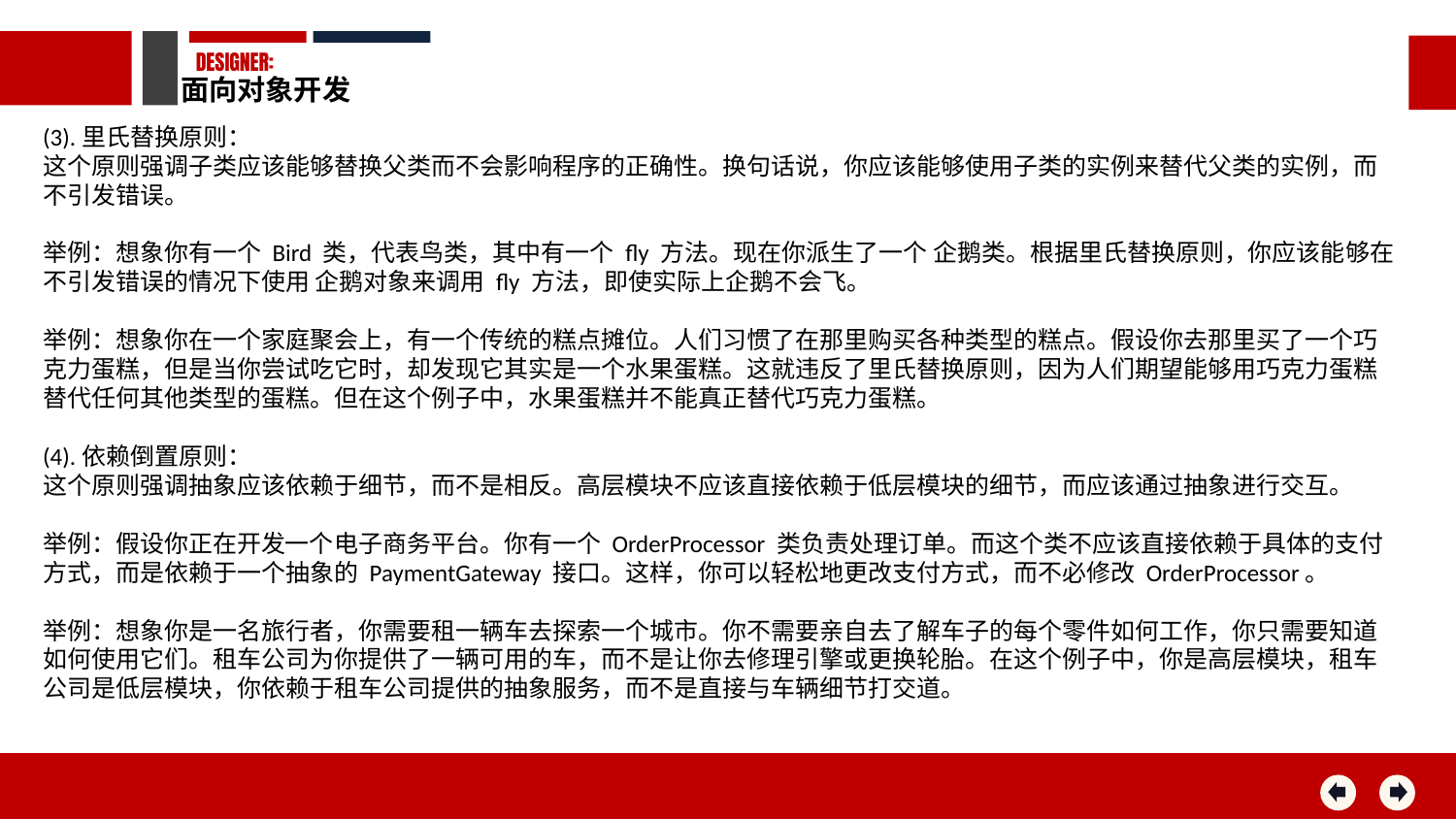

DESIGNER:
面向对象开发
(3).里氏替换原则：
这个原则强调子类应该能够替换父类而不会影响程序的正确性。换句话说，你应该能够使用子类的实例来替代父类的实例，而不引发错误。

举例：想象你有一个 Bird 类，代表鸟类，其中有一个 fly 方法。现在你派生了一个 企鹅类。根据里氏替换原则，你应该能够在不引发错误的情况下使用 企鹅对象来调用 fly 方法，即使实际上企鹅不会飞。

举例：想象你在一个家庭聚会上，有一个传统的糕点摊位。人们习惯了在那里购买各种类型的糕点。假设你去那里买了一个巧克力蛋糕，但是当你尝试吃它时，却发现它其实是一个水果蛋糕。这就违反了里氏替换原则，因为人们期望能够用巧克力蛋糕替代任何其他类型的蛋糕。但在这个例子中，水果蛋糕并不能真正替代巧克力蛋糕。

(4).依赖倒置原则：
这个原则强调抽象应该依赖于细节，而不是相反。高层模块不应该直接依赖于低层模块的细节，而应该通过抽象进行交互。

举例：假设你正在开发一个电子商务平台。你有一个 OrderProcessor 类负责处理订单。而这个类不应该直接依赖于具体的支付方式，而是依赖于一个抽象的 PaymentGateway 接口。这样，你可以轻松地更改支付方式，而不必修改 OrderProcessor。

举例：想象你是一名旅行者，你需要租一辆车去探索一个城市。你不需要亲自去了解车子的每个零件如何工作，你只需要知道如何使用它们。租车公司为你提供了一辆可用的车，而不是让你去修理引擎或更换轮胎。在这个例子中，你是高层模块，租车公司是低层模块，你依赖于租车公司提供的抽象服务，而不是直接与车辆细节打交道。